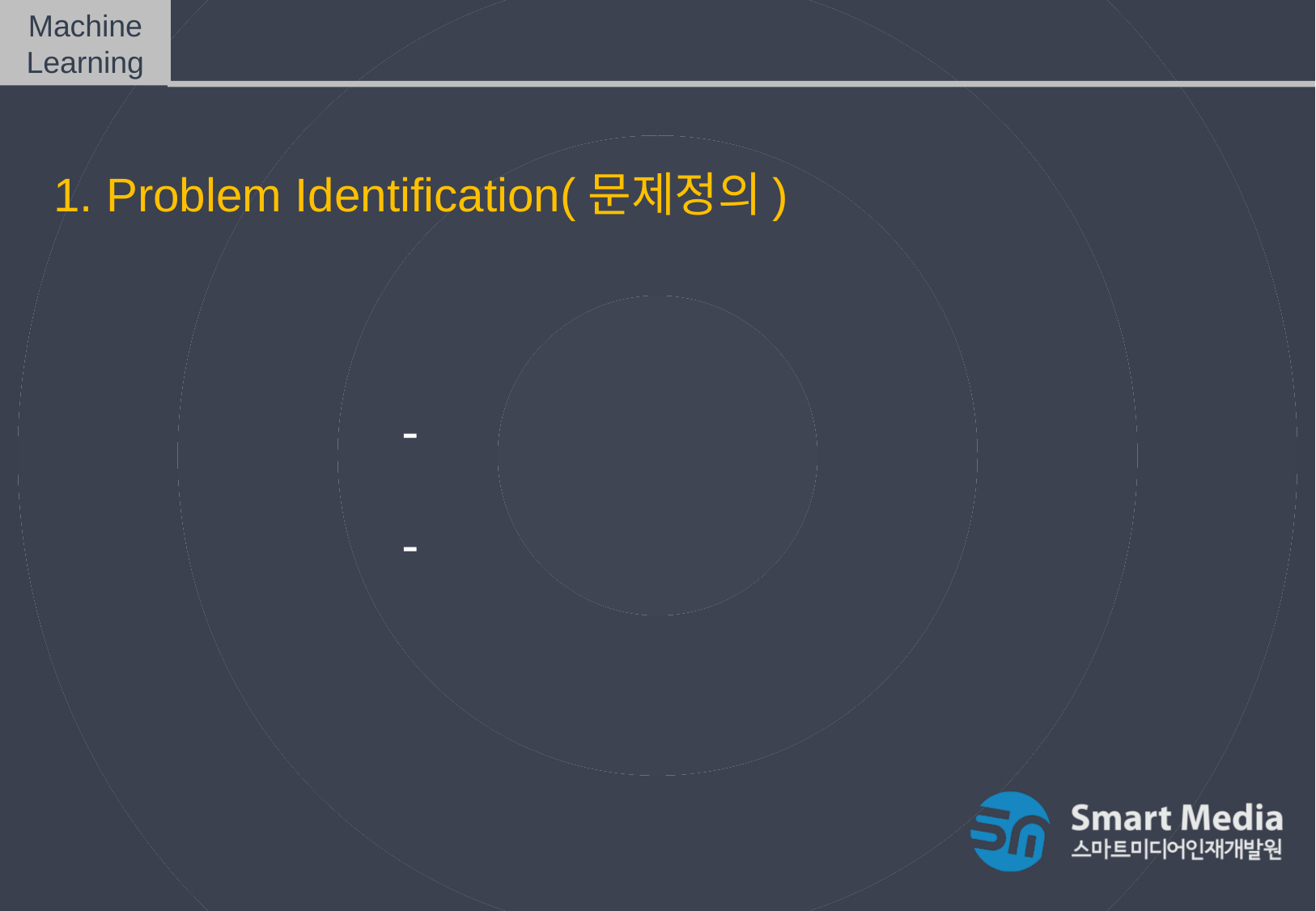

Machine Learning
머신러닝(Machine Learning) 과정

1. Problem Identification(문제정의)
Classification 분류

Regression 회귀